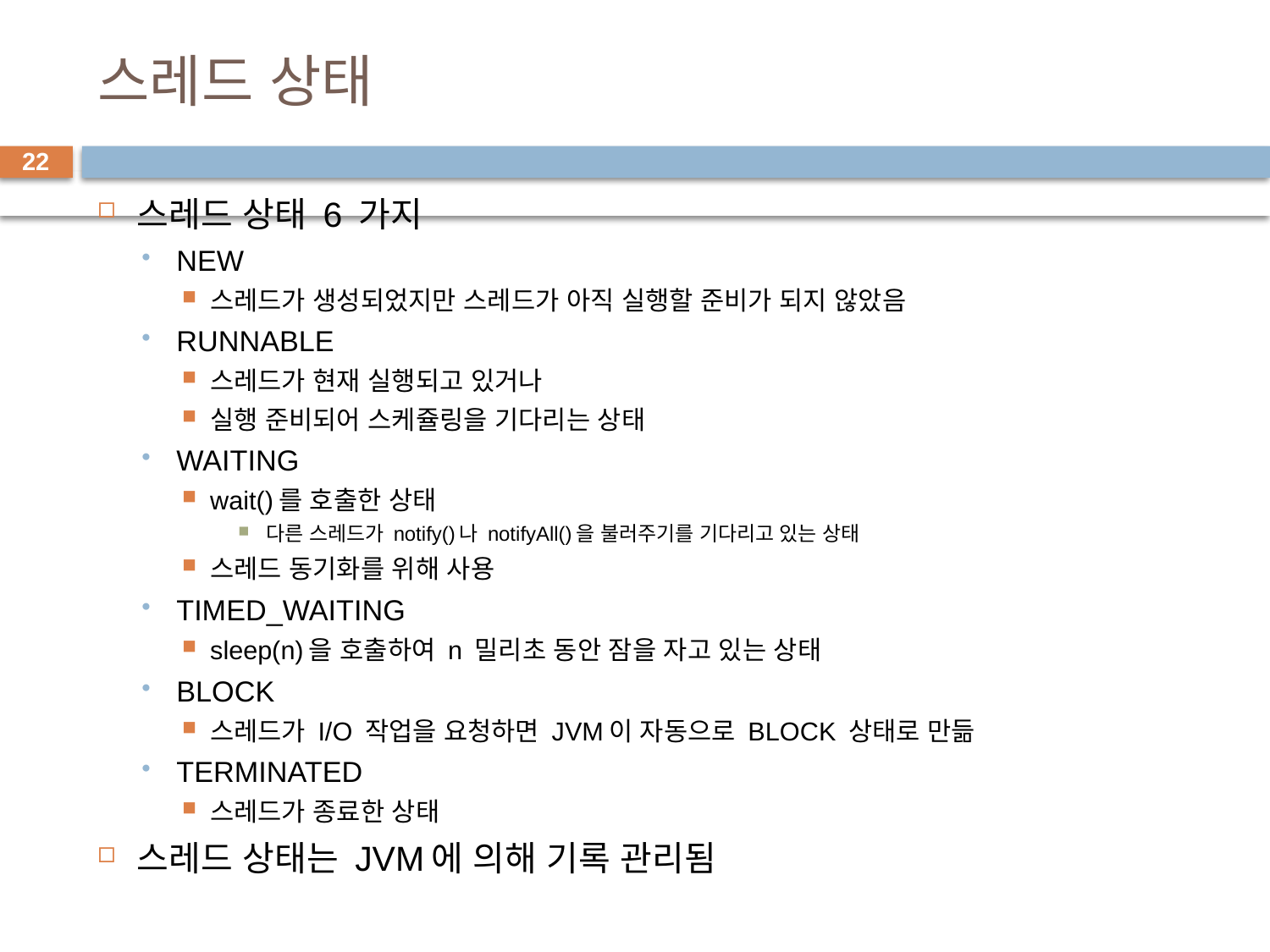

# 스레드 상태
22
스레드 상태 6 가지
NEW
스레드가 생성되었지만 스레드가 아직 실행할 준비가 되지 않았음
RUNNABLE
스레드가 현재 실행되고 있거나
실행 준비되어 스케쥴링을 기다리는 상태
WAITING
wait()를 호출한 상태
다른 스레드가 notify()나 notifyAll()을 불러주기를 기다리고 있는 상태
스레드 동기화를 위해 사용
TIMED_WAITING
sleep(n)을 호출하여 n 밀리초 동안 잠을 자고 있는 상태
BLOCK
스레드가 I/O 작업을 요청하면 JVM이 자동으로 BLOCK 상태로 만듦
TERMINATED
스레드가 종료한 상태
스레드 상태는 JVM에 의해 기록 관리됨